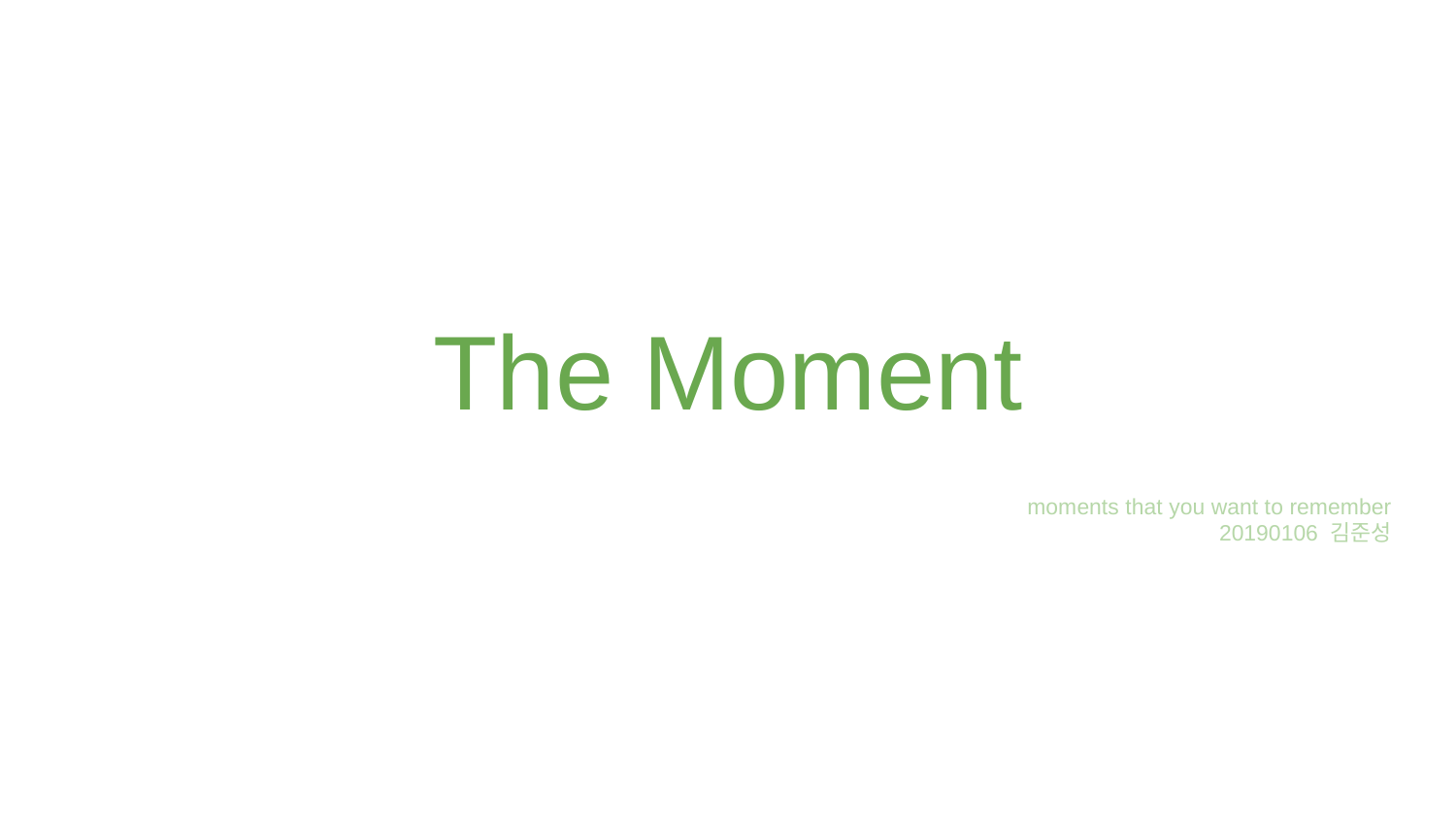

# The Moment

moments that you want to remember
20190106 김준성